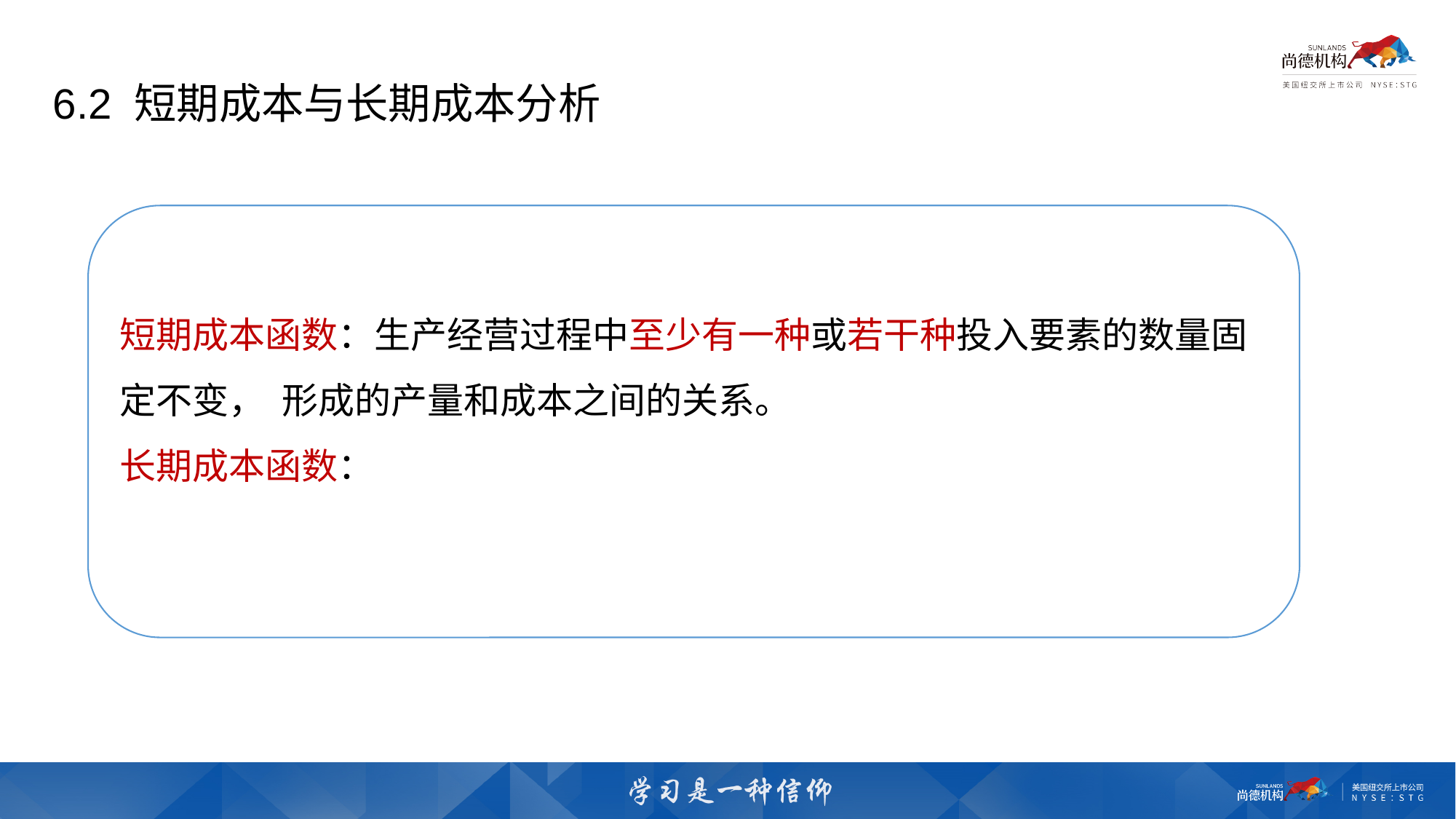

6.2 短期成本与长期成本分析
短期成本函数：生产经营过程中至少有一种或若干种投入要素的数量固定不变，  形成的产量和成本之间的关系。
长期成本函数：生产经营过程中所有的投入要素都是可以改变的，形成的产量和成本之间的关系。